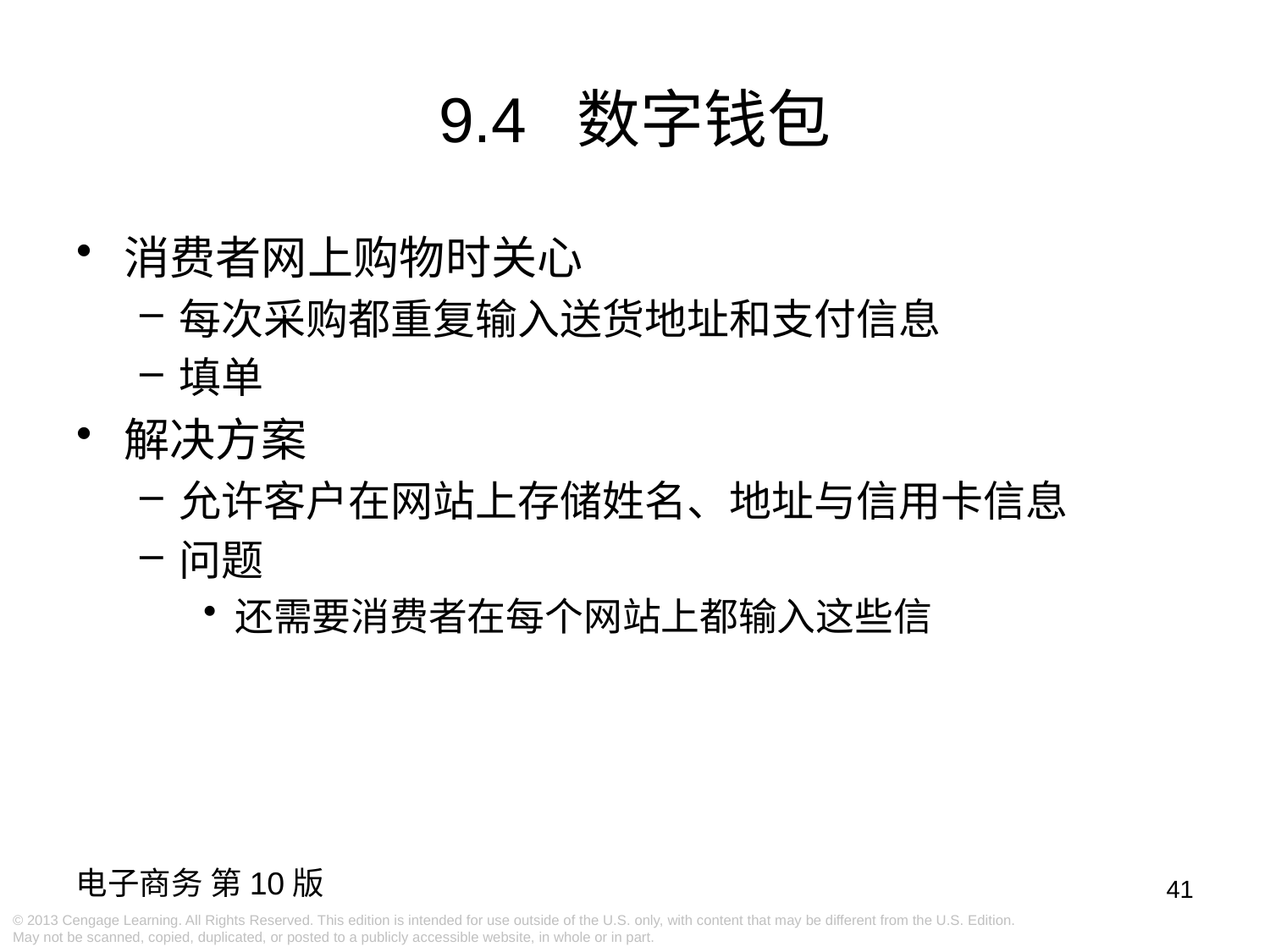

9.4  数字钱包
消费者网上购物时关心
每次采购都重复输入送货地址和支付信息
填单
解决方案
允许客户在网站上存储姓名、地址与信用卡信息
问题
还需要消费者在每个网站上都输入这些信

41